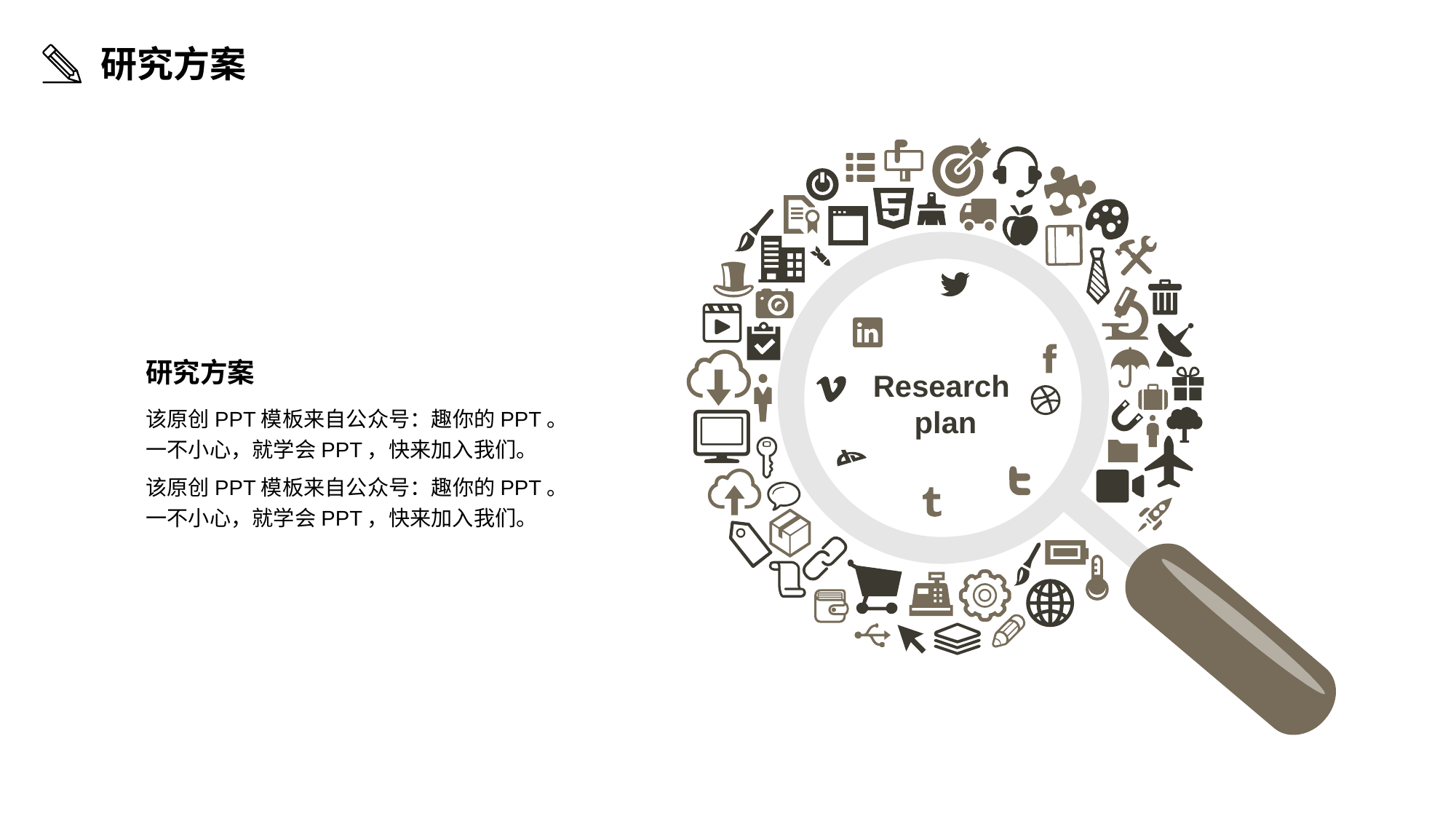

研究方案

Research
plan

研究方案
该原创PPT模板来自公众号：趣你的PPT。一不小心，就学会PPT，快来加入我们。
该原创PPT模板来自公众号：趣你的PPT。一不小心，就学会PPT，快来加入我们。